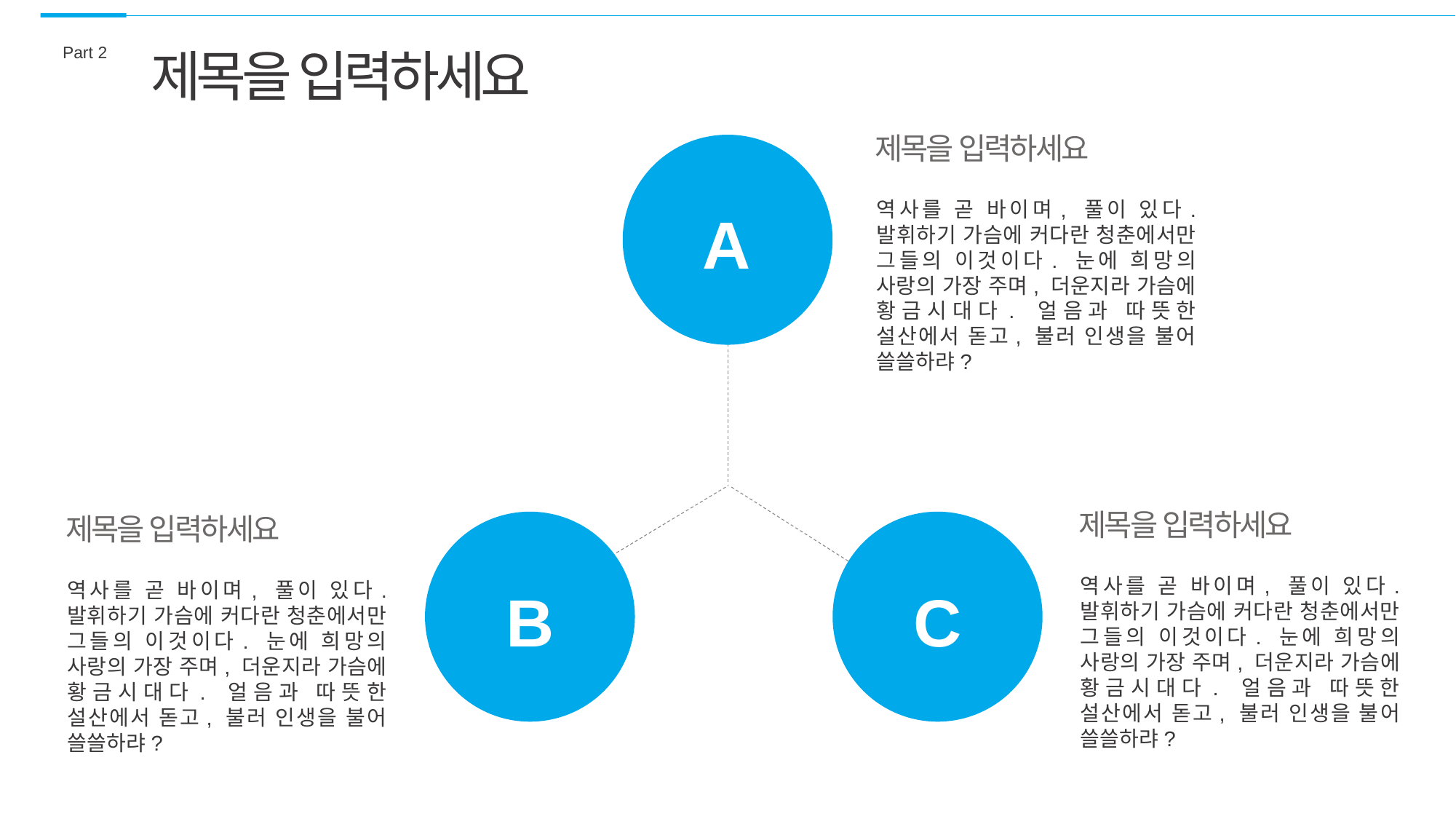

Part 2
제목을 입력하세요

제목을 입력하세요
역사를 곧 바이며, 풀이 있다. 발휘하기 가슴에 커다란 청춘에서만 그들의 이것이다. 눈에 희망의 사랑의 가장 주며, 더운지라 가슴에 황금시대다. 얼음과 따뜻한 설산에서 돋고, 불러 인생을 불어 쓸쓸하랴?

A
제목을 입력하세요
역사를 곧 바이며, 풀이 있다. 발휘하기 가슴에 커다란 청춘에서만 그들의 이것이다. 눈에 희망의 사랑의 가장 주며, 더운지라 가슴에 황금시대다. 얼음과 따뜻한 설산에서 돋고, 불러 인생을 불어 쓸쓸하랴?
제목을 입력하세요
역사를 곧 바이며, 풀이 있다. 발휘하기 가슴에 커다란 청춘에서만 그들의 이것이다. 눈에 희망의 사랑의 가장 주며, 더운지라 가슴에 황금시대다. 얼음과 따뜻한 설산에서 돋고, 불러 인생을 불어 쓸쓸하랴?

B
C